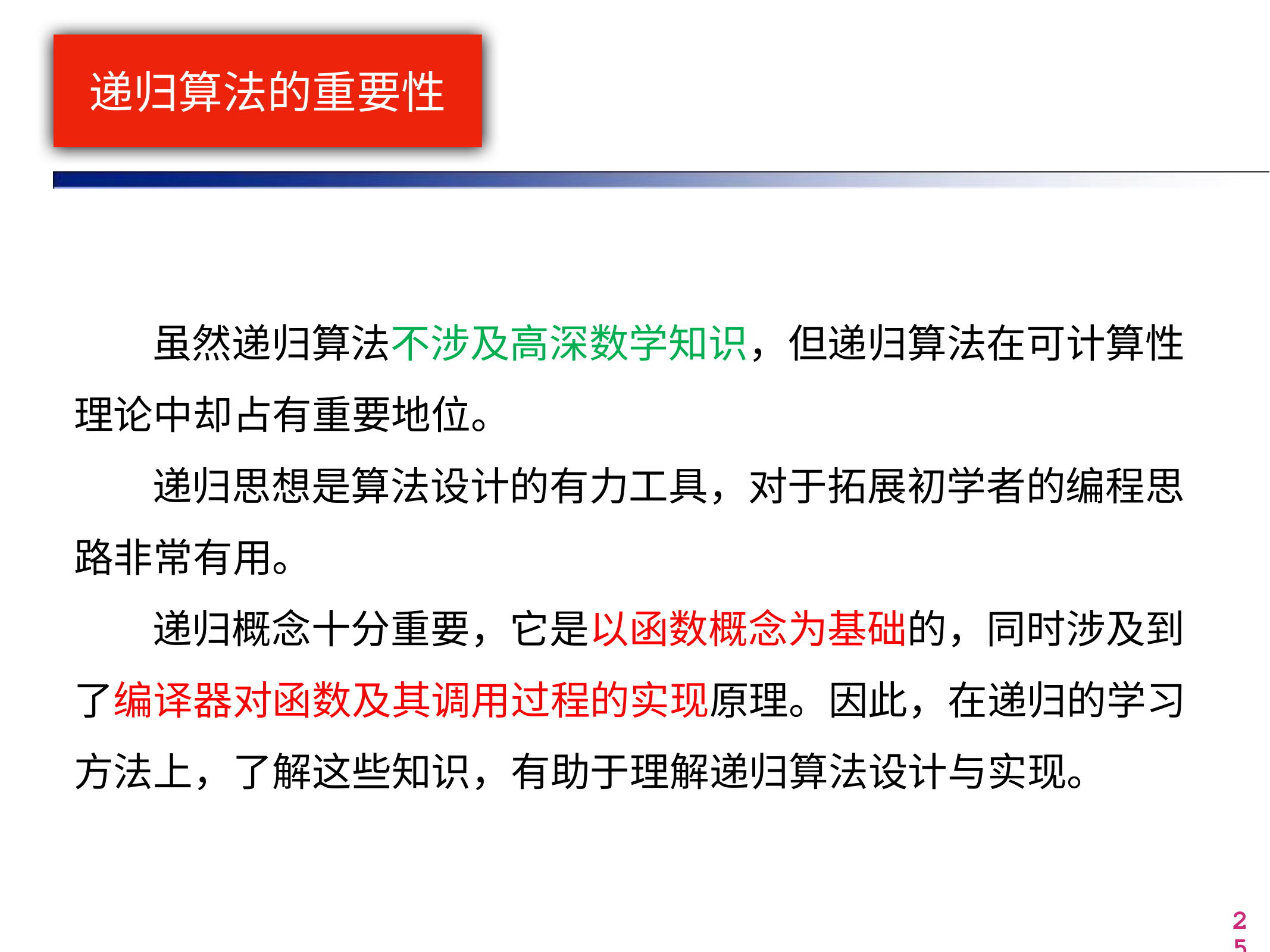

# 递归算法的重要性
虽然递归算法不涉及高深数学知识，但递归算法在可计算性理论中却占有重要地位。
递归思想是算法设计的有力工具，对于拓展初学者的编程思路非常有用。
递归概念十分重要，它是以函数概念为基础的，同时涉及到了编译器对函数及其调用过程的实现原理。因此，在递归的学习方法上，了解这些知识，有助于理解递归算法设计与实现。
25